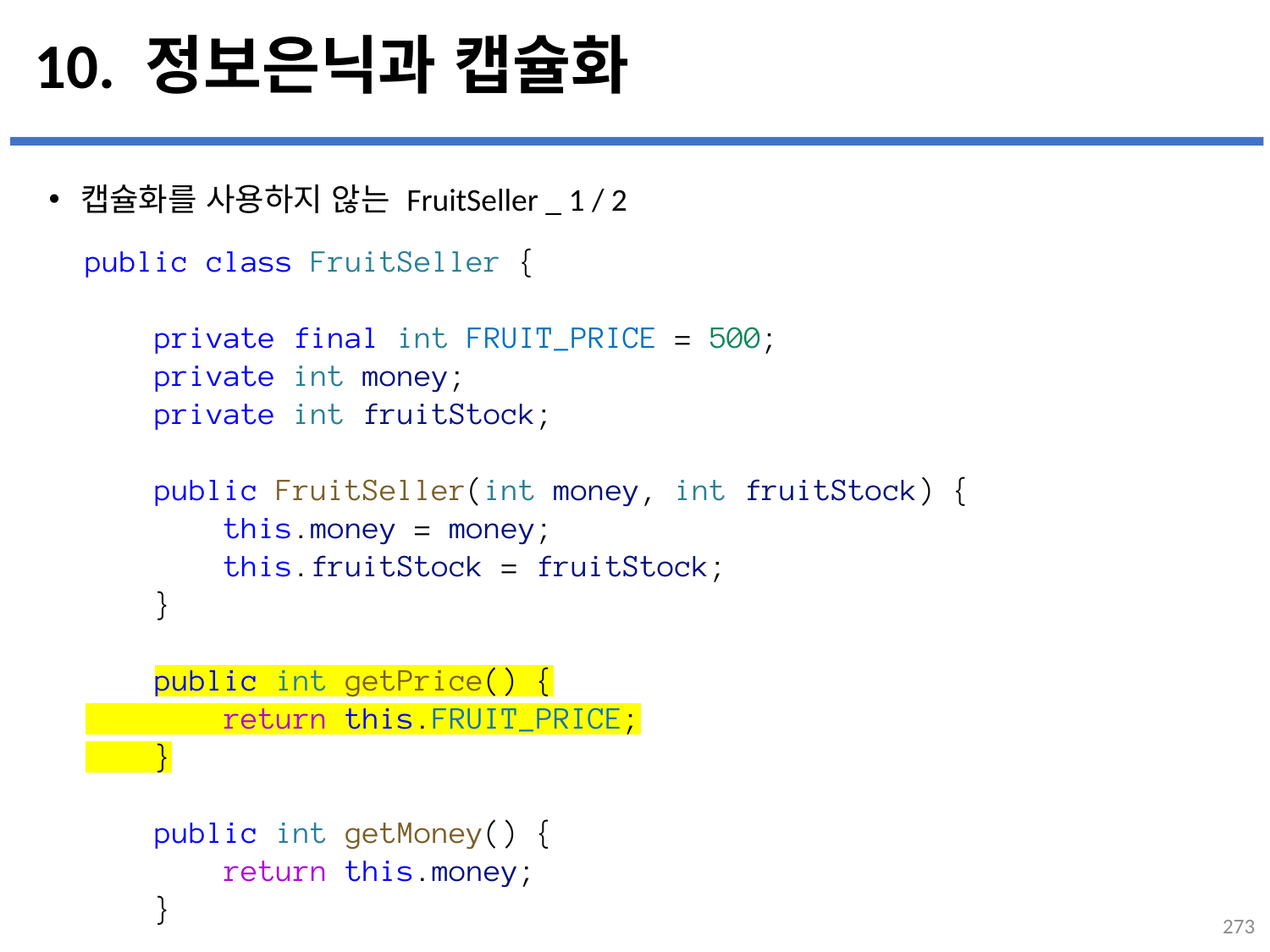

# 10. 정보은닉과 캡슐화
캡슐화를 사용하지 않는 FruitSeller _ 1 / 2
...

설명
public class FruitSeller {

    private final int FRUIT_PRICE = 500;
    private int money;
    private int fruitStock;

    public FruitSeller(int money, int fruitStock) {
        this.money = money;
        this.fruitStock = fruitStock;
    }
    public int getPrice() {
        return this.FRUIT_PRICE;
    }
    public int getMoney() {
        return this.money;
    }
273